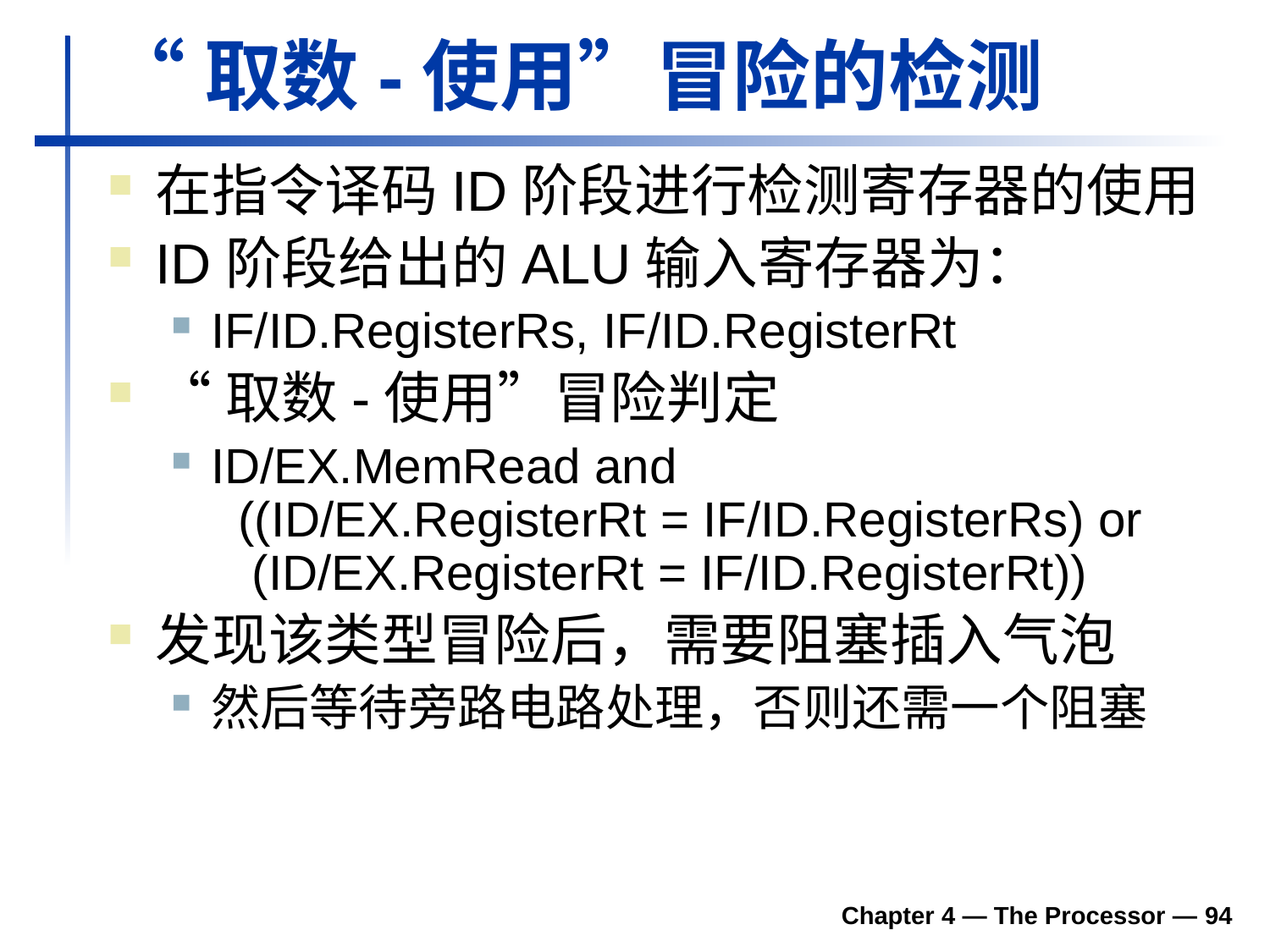

# “取数-使用”冒险的检测
在指令译码ID阶段进行检测寄存器的使用
ID阶段给出的ALU输入寄存器为：
IF/ID.RegisterRs, IF/ID.RegisterRt
“取数-使用”冒险判定
ID/EX.MemRead and
  ((ID/EX.RegisterRt = IF/ID.RegisterRs) or
   (ID/EX.RegisterRt = IF/ID.RegisterRt))
发现该类型冒险后，需要阻塞插入气泡
然后等待旁路电路处理，否则还需一个阻塞
Chapter 4 — The Processor — 94